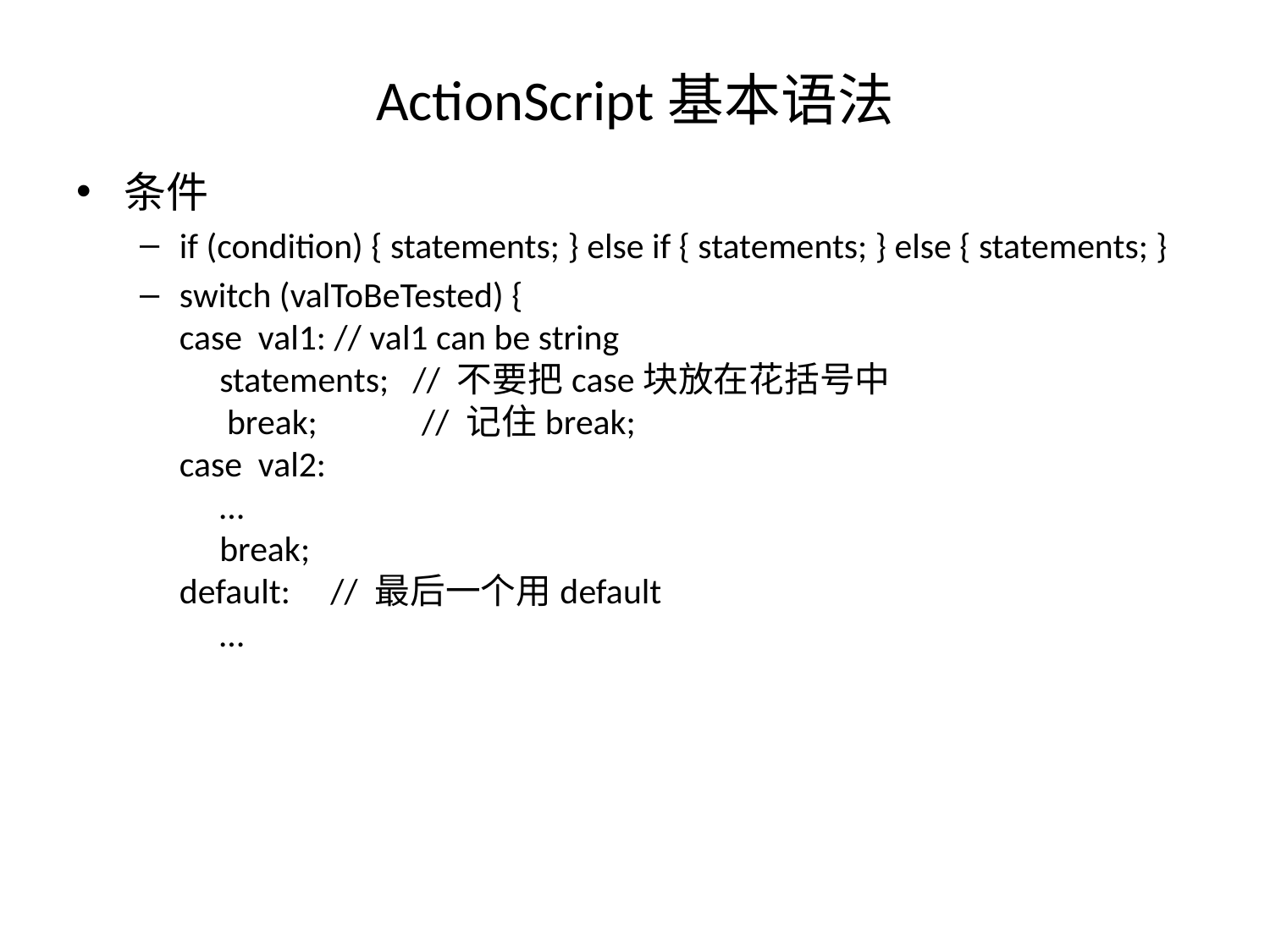

# ActionScript基本语法
条件
if (condition) { statements; } else if { statements; } else { statements; }
switch (valToBeTested) {
case  val1: // val1 can be string
     statements;   // 不要把case块放在花括号中
     break;             // 记住break;
case  val2:
     …
     break;
default:     // 最后一个用default
     …